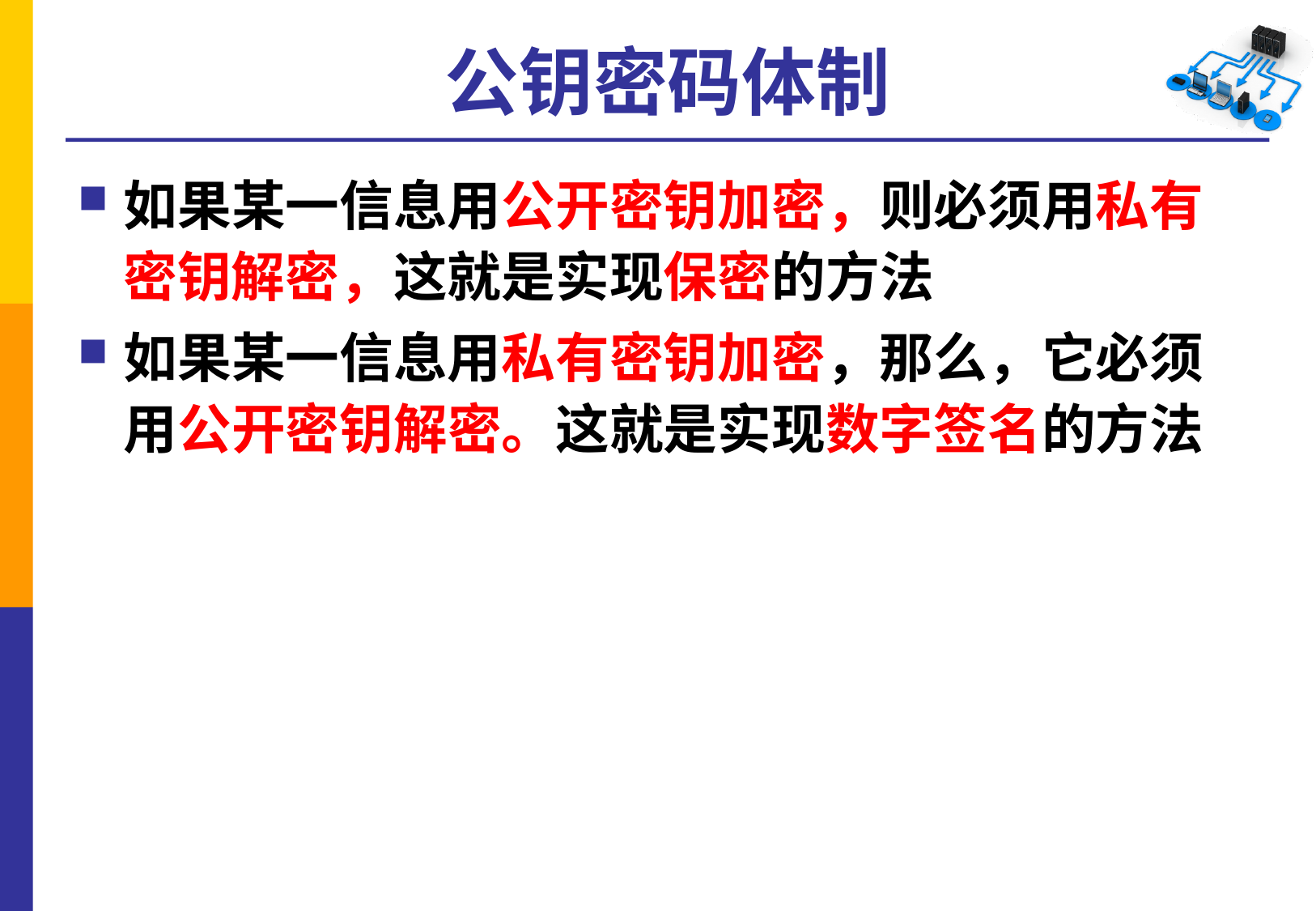

# 公钥密码体制
如果某一信息用公开密钥加密，则必须用私有密钥解密，这就是实现保密的方法
如果某一信息用私有密钥加密，那么，它必须用公开密钥解密。这就是实现数字签名的方法